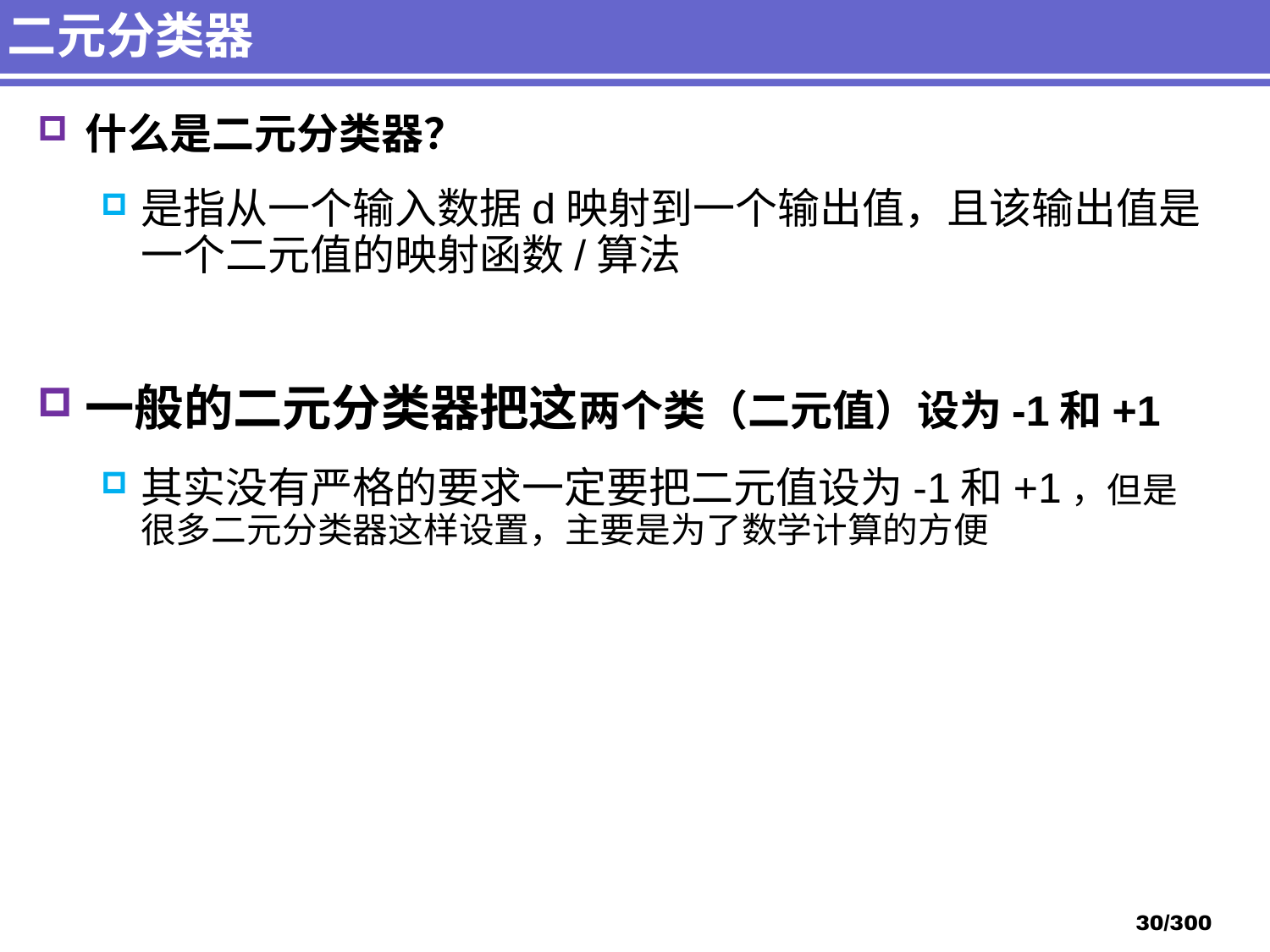

# 二元分类器
什么是二元分类器？
是指从一个输入数据d映射到一个输出值，且该输出值是一个二元值的映射函数/算法

一般的二元分类器把这两个类（二元值）设为-1和+1
其实没有严格的要求一定要把二元值设为-1和+1，但是很多二元分类器这样设置，主要是为了数学计算的方便
30/300